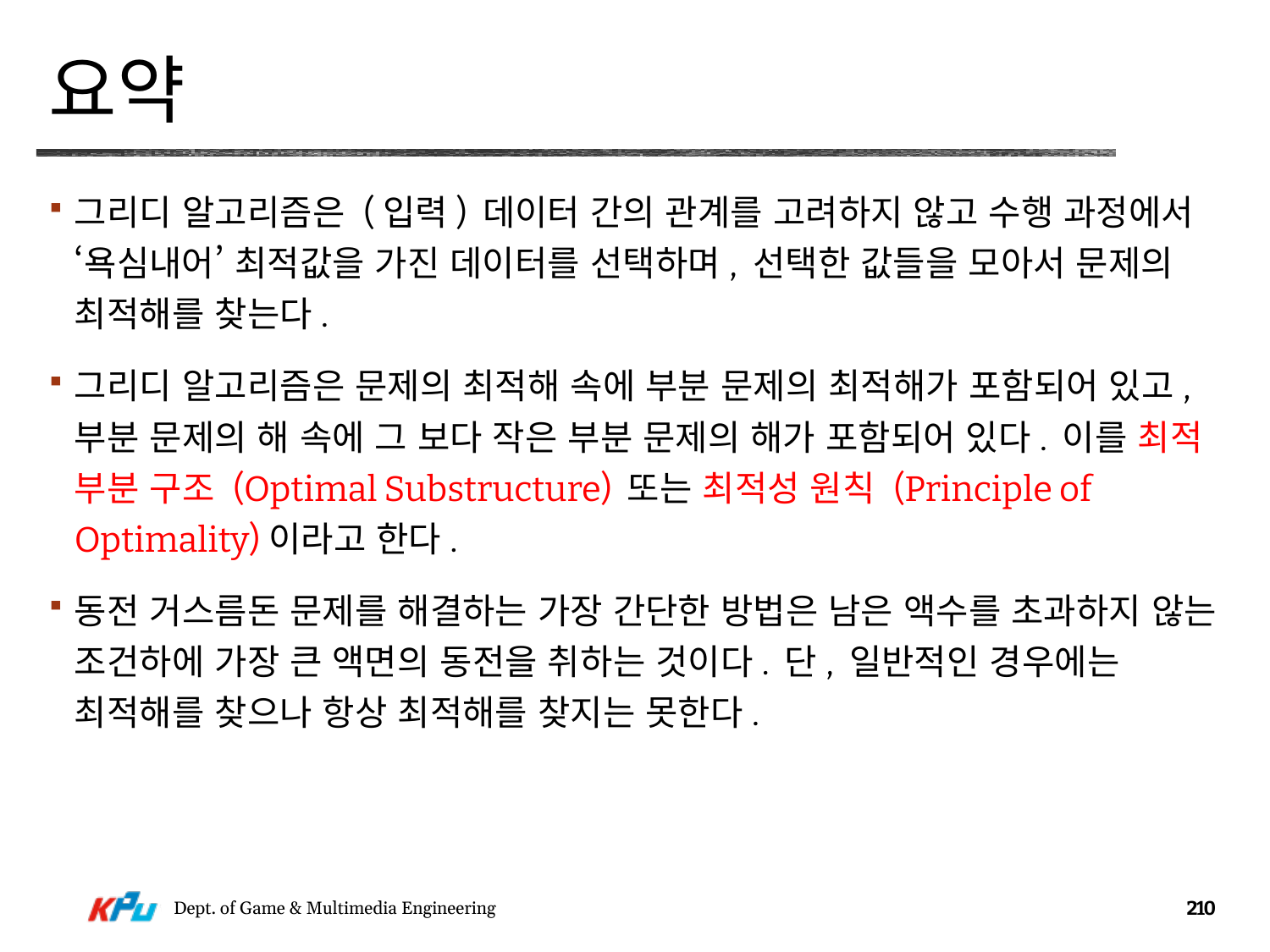

# 요약
그리디 알고리즘은 (입력) 데이터 간의 관계를 고려하지 않고 수행 과정에서 ‘욕심내어’ 최적값을 가진 데이터를 선택하며, 선택한 값들을 모아서 문제의 최적해를 찾는다.
그리디 알고리즘은 문제의 최적해 속에 부분 문제의 최적해가 포함되어 있고, 부분 문제의 해 속에 그 보다 작은 부분 문제의 해가 포함되어 있다. 이를 최적 부분 구조 (Optimal Substructure) 또는 최적성 원칙 (Principle of Optimality)이라고 한다.
동전 거스름돈 문제를 해결하는 가장 간단한 방법은 남은 액수를 초과하지 않는 조건하에 가장 큰 액면의 동전을 취하는 것이다. 단, 일반적인 경우에는 최적해를 찾으나 항상 최적해를 찾지는 못한다.
Dept. of Game & Multimedia Engineering
210